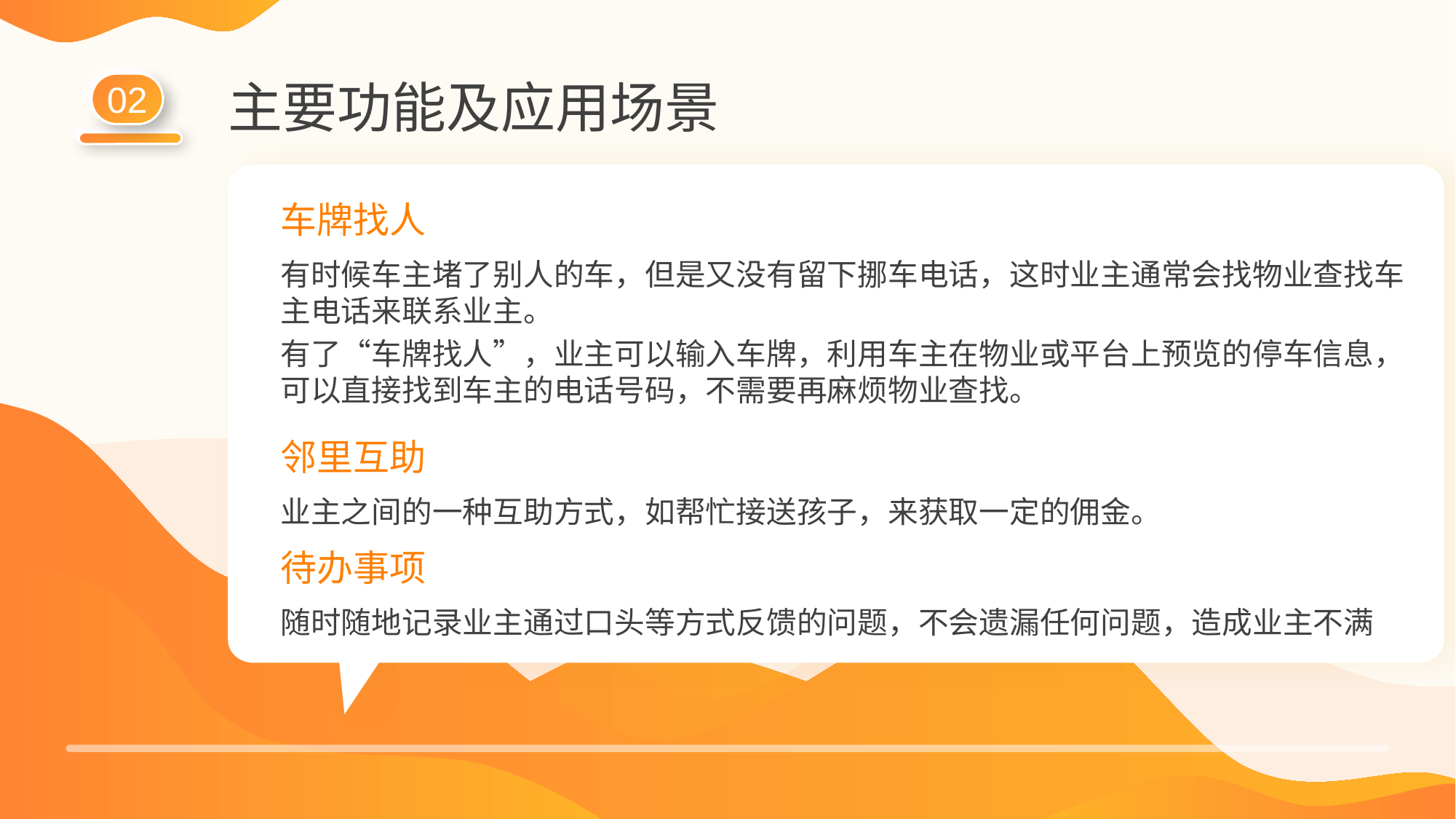

02
# 主要功能及应用场景

车牌找人
有时候车主堵了别人的车，但是又没有留下挪车电话，这时业主通常会找物业查找车主电话来联系业主。
有了“车牌找人”，业主可以输入车牌，利用车主在物业或平台上预览的停车信息，可以直接找到车主的电话号码，不需要再麻烦物业查找。
邻里互助
业主之间的一种互助方式，如帮忙接送孩子，来获取一定的佣金。
待办事项
随时随地记录业主通过口头等方式反馈的问题，不会遗漏任何问题，造成业主不满